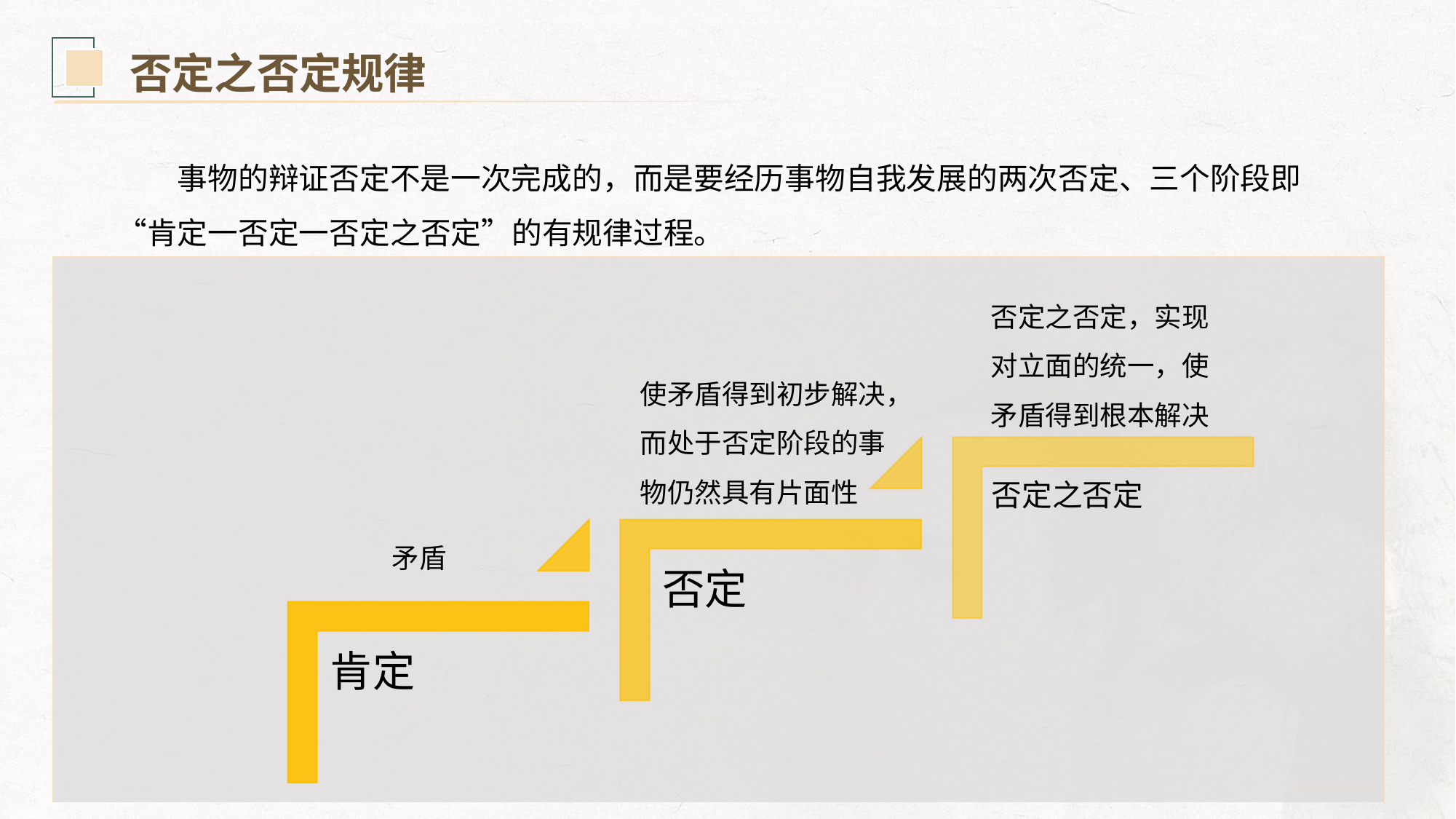

否定之否定规律

事物的辩证否定不是一次完成的，而是要经历事物自我发展的两次否定、三个阶段即“肯定一否定一否定之否定”的有规律过程。

否定之否定，实现对立面的统一，使矛盾得到根本解决
肯定
否定
否定之否定
使矛盾得到初步解决，而处于否定阶段的事物仍然具有片面性
矛盾